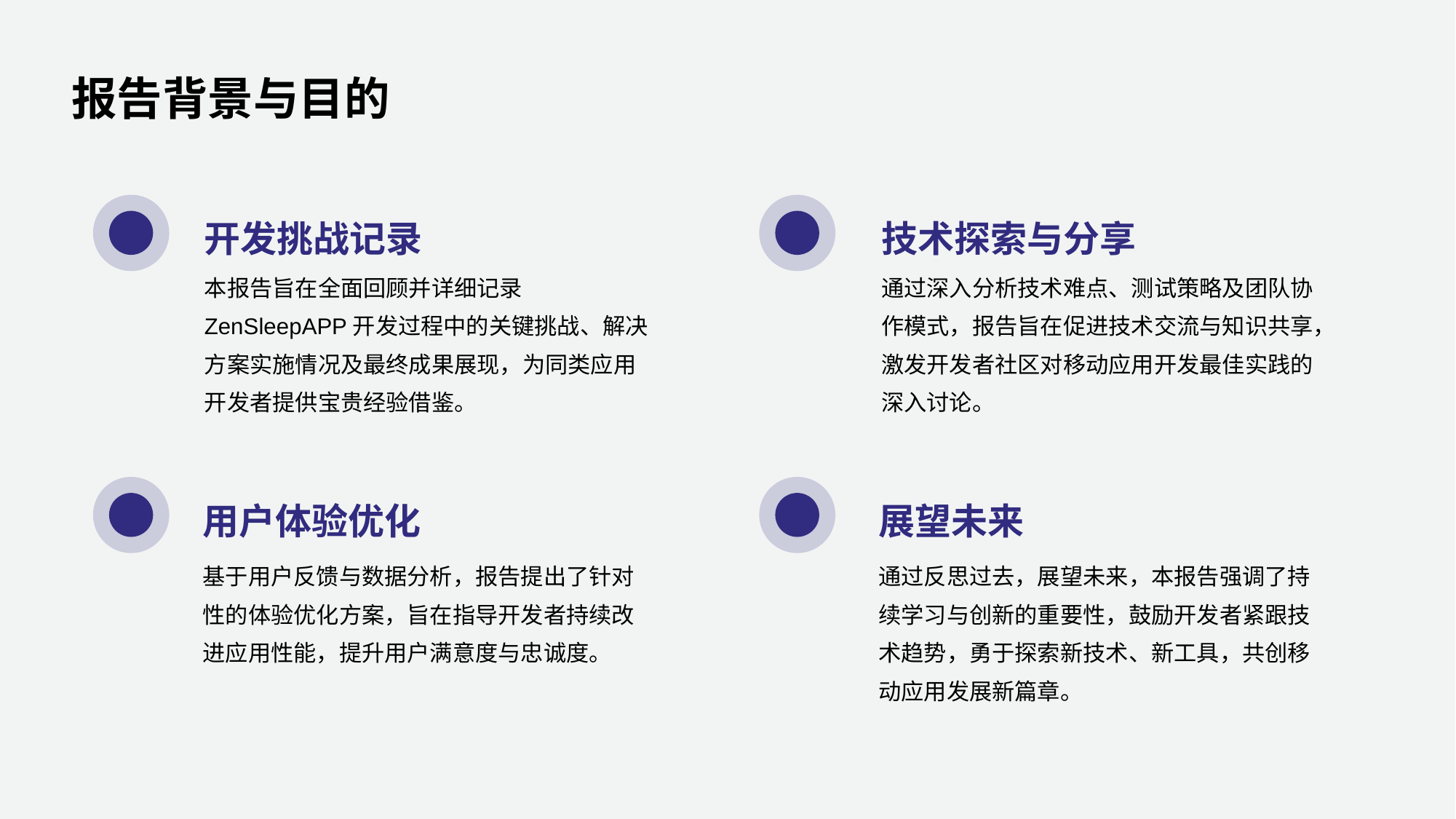

报告背景与目的
开发挑战记录
技术探索与分享

本报告旨在全面回顾并详细记录ZenSleepAPP开发过程中的关键挑战、解决方案实施情况及最终成果展现，为同类应用开发者提供宝贵经验借鉴。
通过深入分析技术难点、测试策略及团队协作模式，报告旨在促进技术交流与知识共享，激发开发者社区对移动应用开发最佳实践的深入讨论。
用户体验优化
展望未来

基于用户反馈与数据分析，报告提出了针对性的体验优化方案，旨在指导开发者持续改进应用性能，提升用户满意度与忠诚度。
通过反思过去，展望未来，本报告强调了持续学习与创新的重要性，鼓励开发者紧跟技术趋势，勇于探索新技术、新工具，共创移动应用发展新篇章。